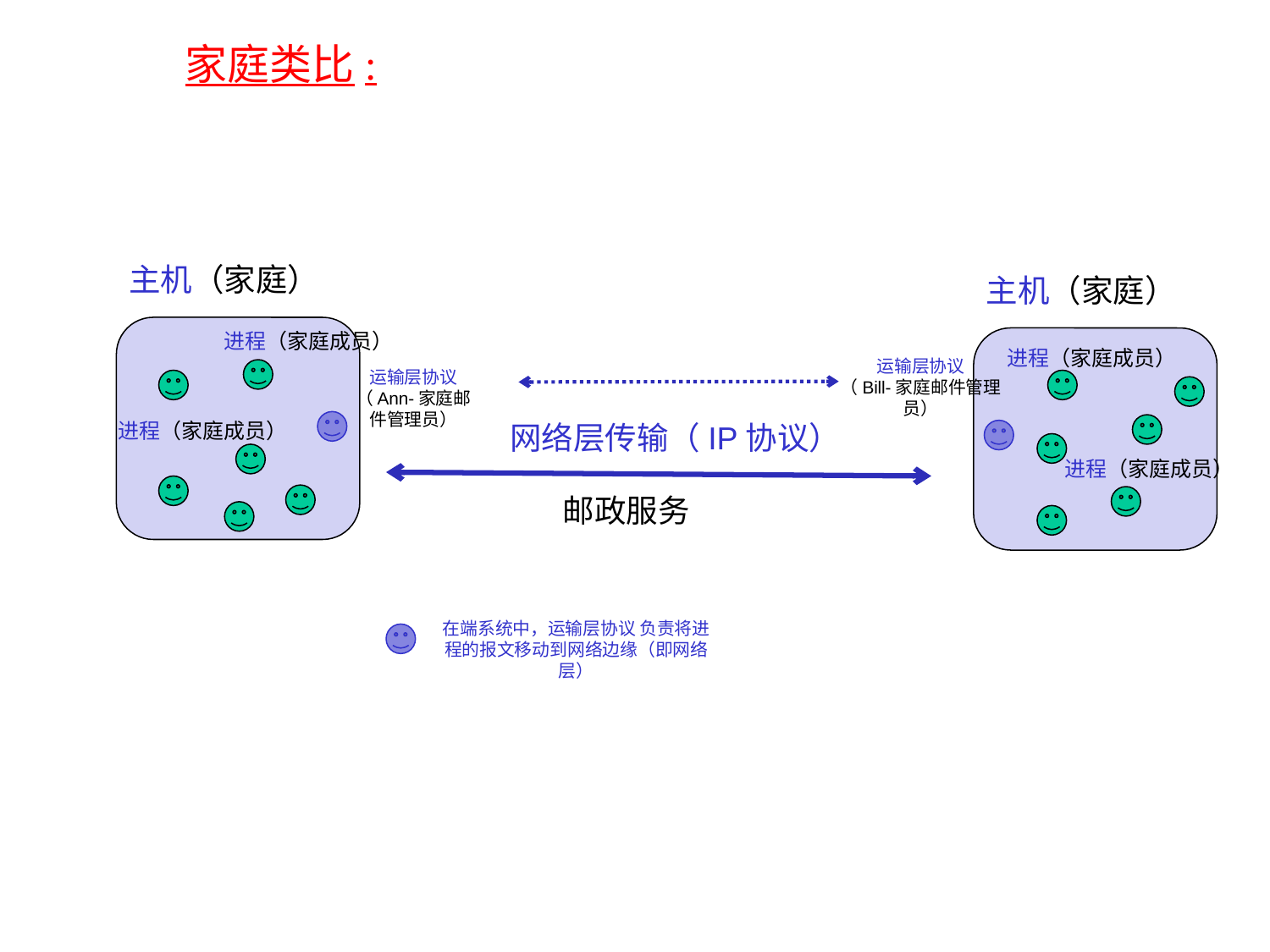

家庭类比:
主机（家庭）
主机（家庭）

进程（家庭成员）

进程（家庭成员）
运输层协议
（Bill-家庭邮件管理员）

运输层协议（Ann-家庭邮件管理员）

进程（家庭成员）

网络层传输（IP协议）

进程（家庭成员）

邮政服务

在端系统中，运输层协议 负责将进程的报文移动到网络边缘（即网络层）